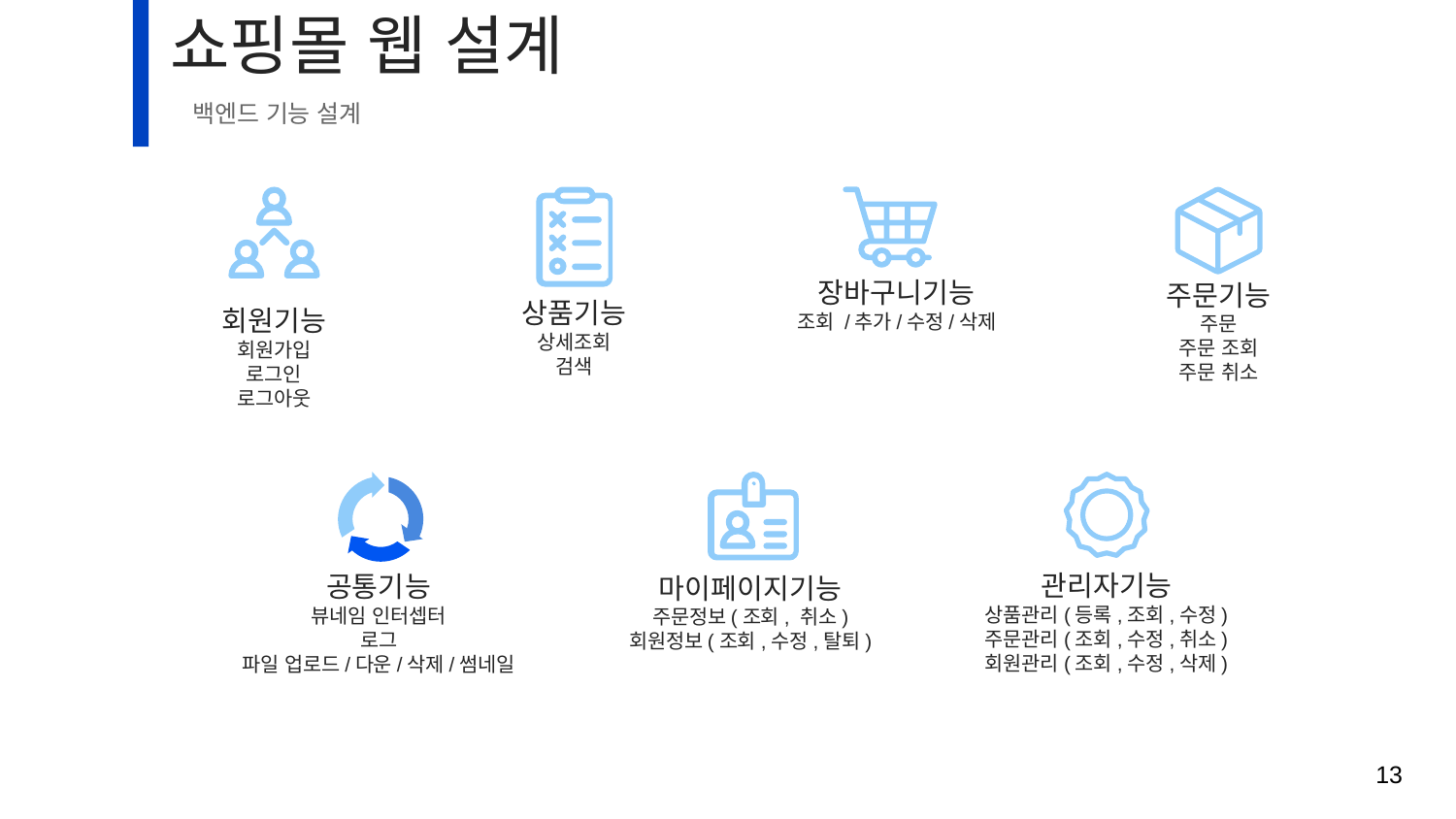

# 쇼핑몰 웹 설계
백엔드 기능 설계

회원기능
회원가입
로그인
로그아웃

상품기능
상세조회
검색

장바구니기능
조회 /추가/수정/삭제

주문기능
주문
주문 조회
주문 취소

공통기능
뷰네임 인터셉터
로그
파일 업로드/다운/삭제/썸네일

마이페이지기능
주문정보(조회, 취소)
회원정보(조회,수정,탈퇴)

관리자기능
상품관리(등록,조회,수정)
주문관리(조회,수정,취소)
회원관리(조회,수정,삭제)
13